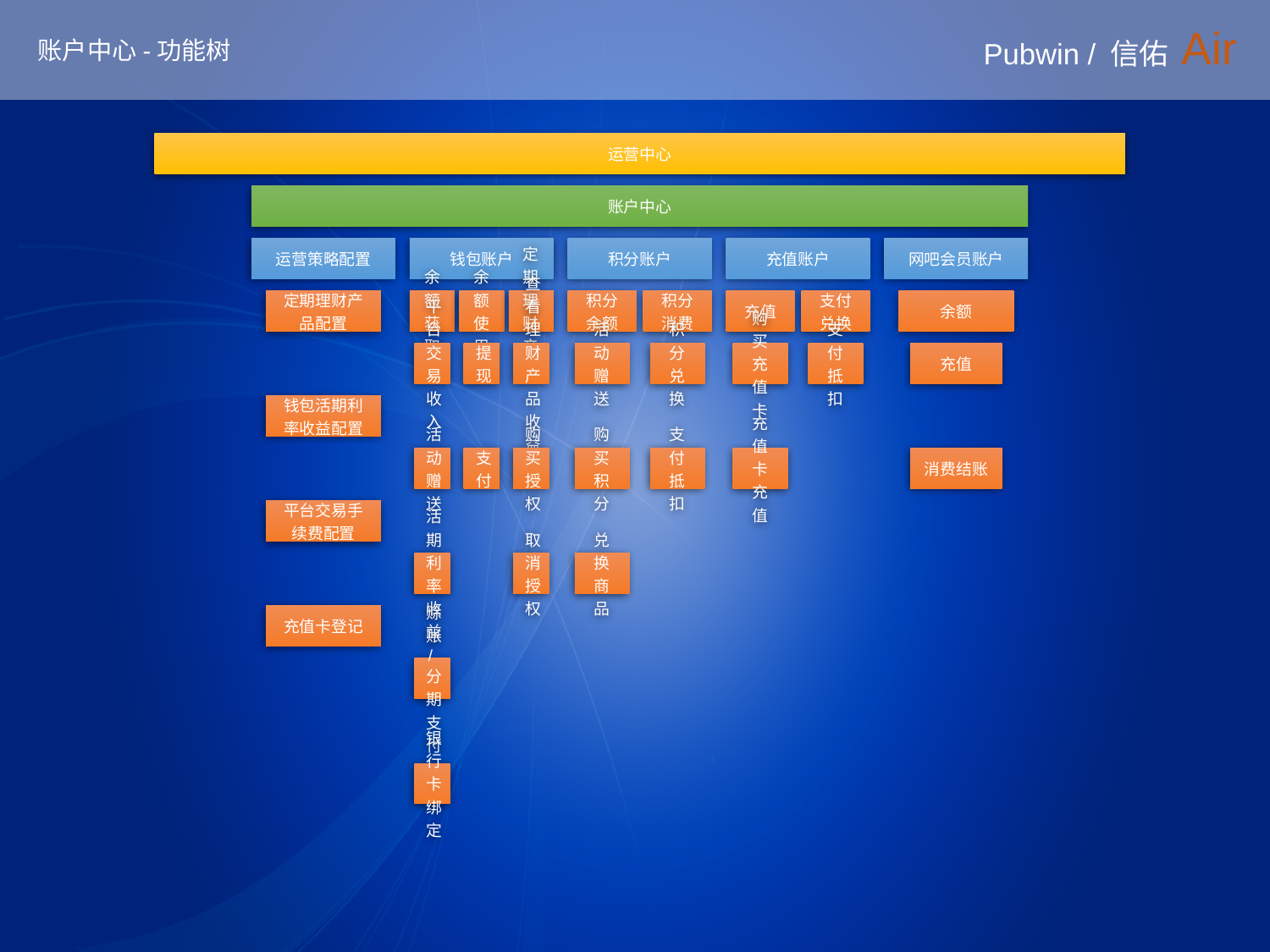

# Pubwin / 信佑 Air
账户中心-功能树
账户中心
钱包账户
积分账户
网吧会员账户
购买积分
余额
充值
兑换商品
积分余额
定期理财产品
消费结账
取消授权
活动赠送
充值账户
购买充值卡
充值卡充值
支付兑换
充值
支付抵扣
积分消费
支付抵扣
运营策略配置
定期理财产品配置
钱包活期利率收益配置
平台交易手续费配置
充值卡登记
活动赠送
活期利率收益
支付
运营中心